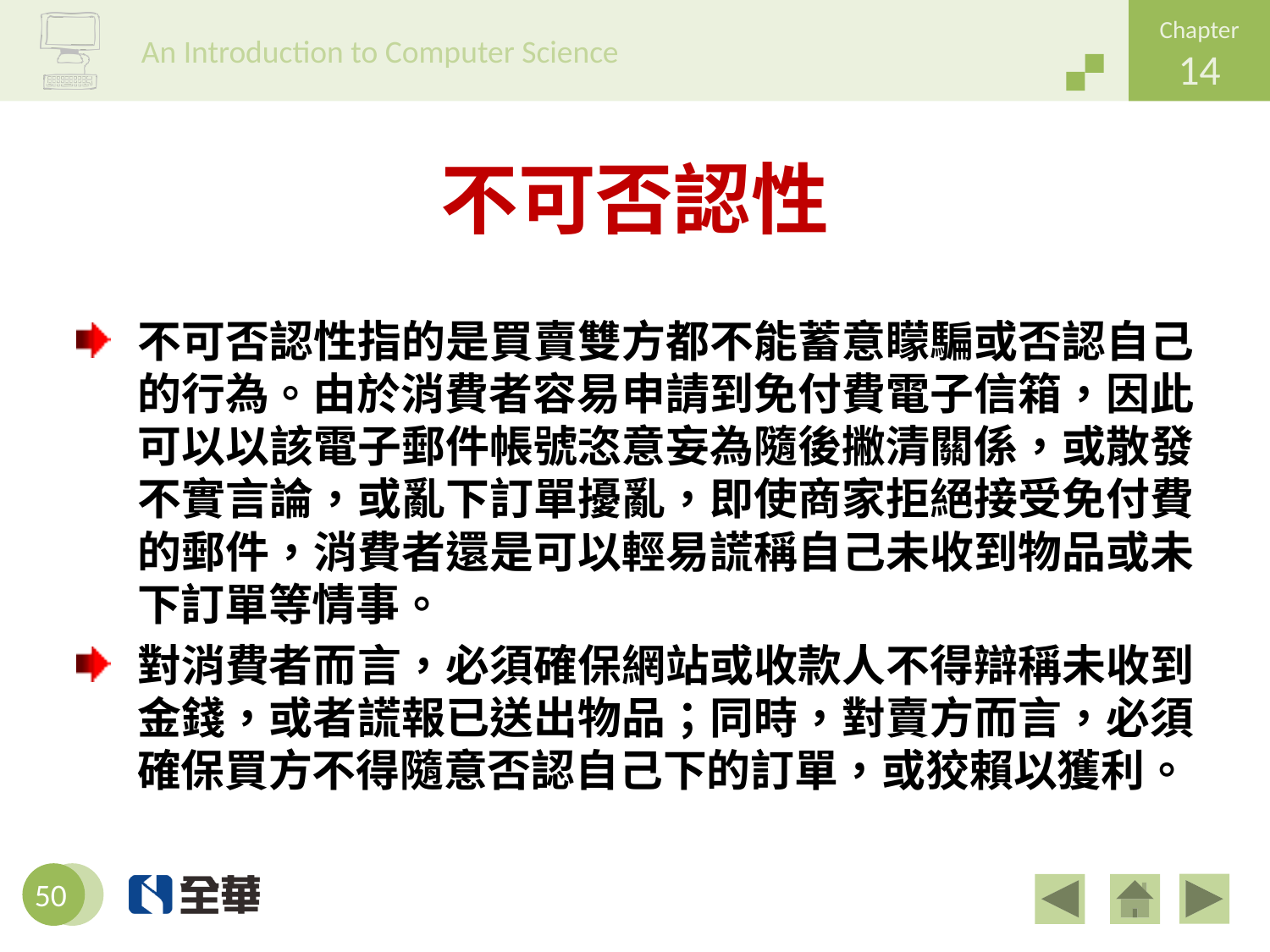

# 不可否認性
不可否認性指的是買賣雙方都不能蓄意矇騙或否認自己的行為。由於消費者容易申請到免付費電子信箱，因此可以以該電子郵件帳號恣意妄為隨後撇清關係，或散發不實言論，或亂下訂單擾亂，即使商家拒絕接受免付費的郵件，消費者還是可以輕易謊稱自己未收到物品或未下訂單等情事。
對消費者而言，必須確保網站或收款人不得辯稱未收到金錢，或者謊報已送出物品；同時，對賣方而言，必須確保買方不得隨意否認自己下的訂單，或狡賴以獲利。